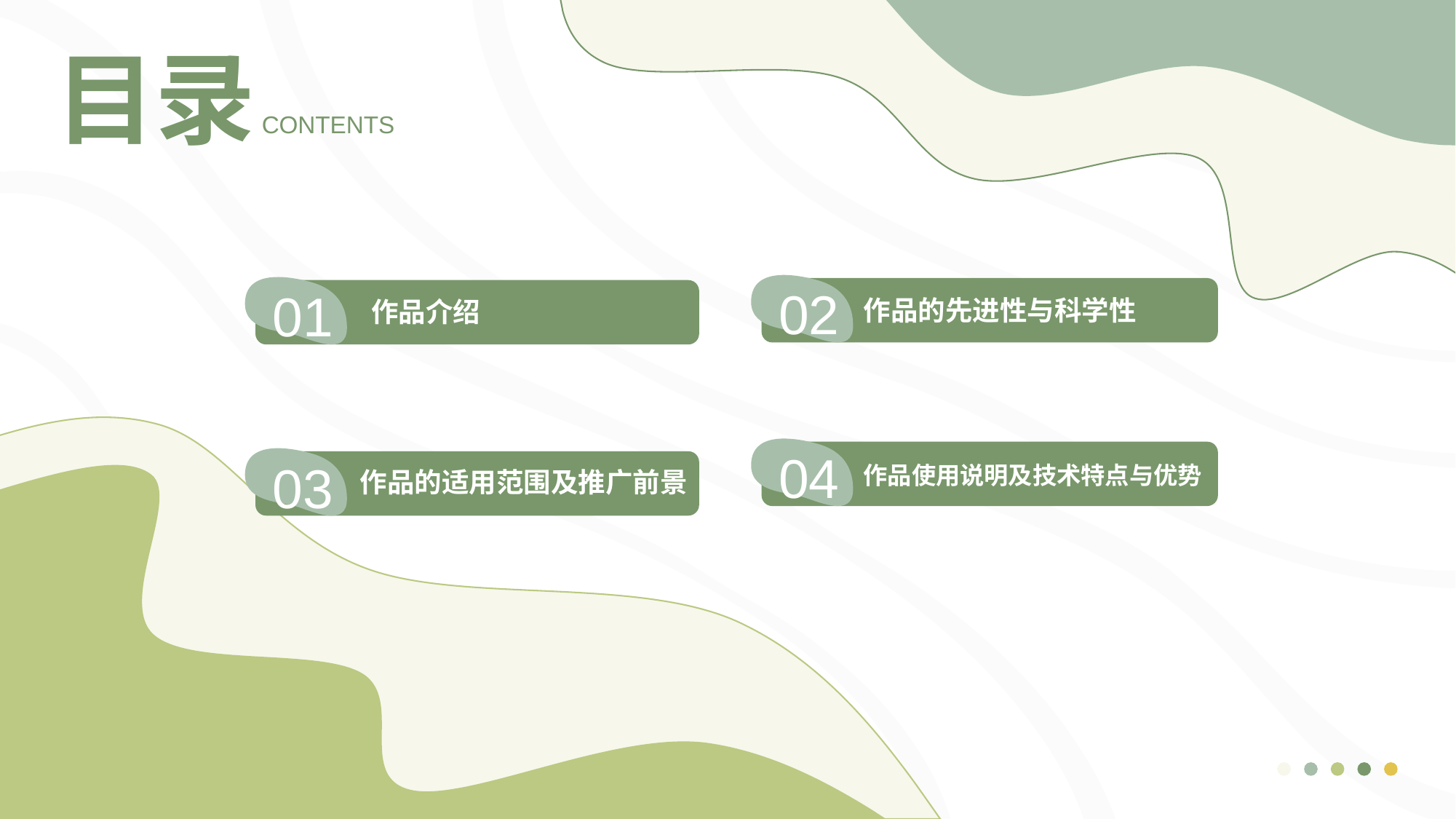

目录
CONTENTS

02

01

作品的先进性与科学性
作品介绍

04

03

作品使用说明及技术特点与优势
作品的适用范围及推广前景